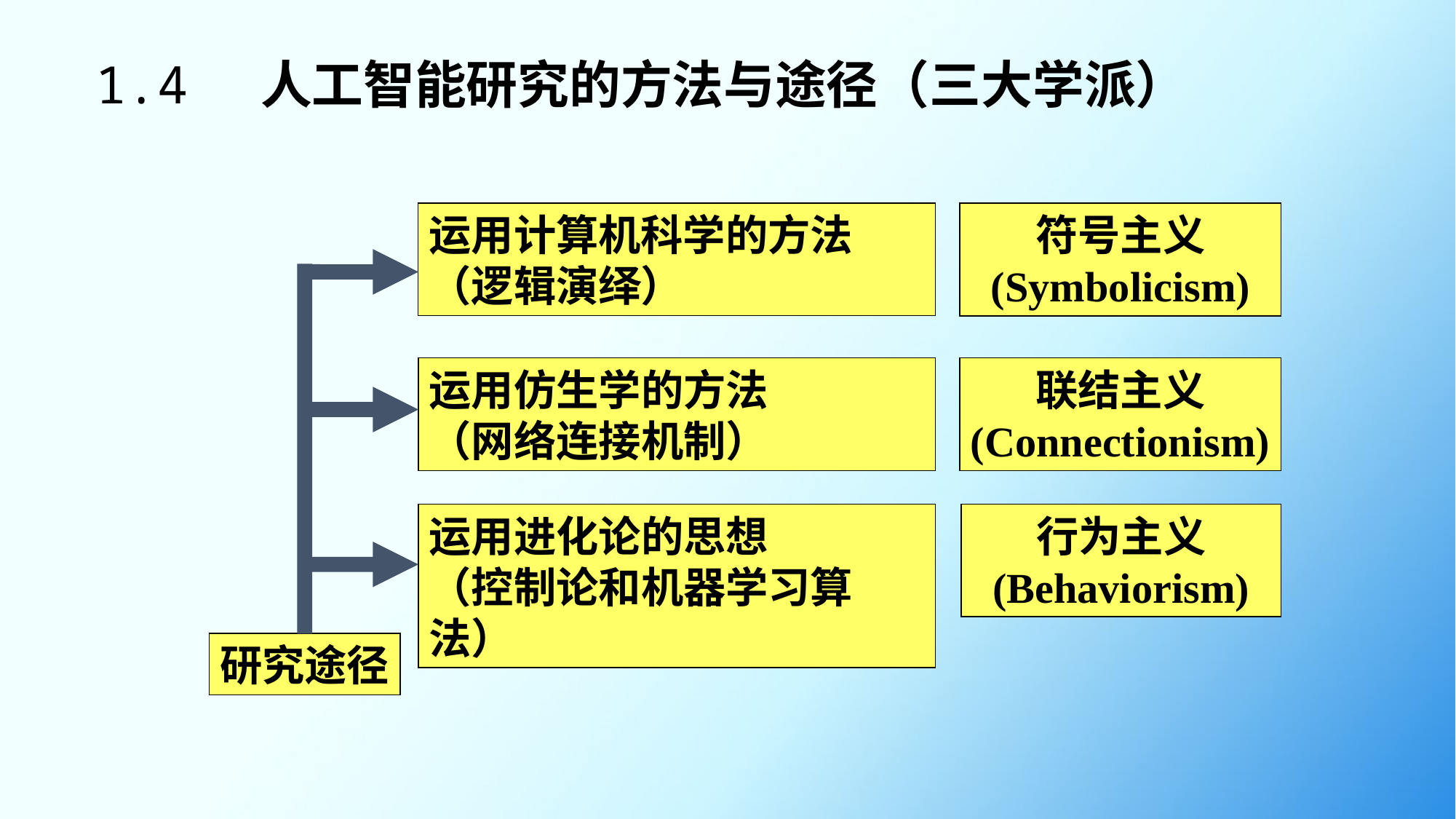

# 1.4  人工智能研究的方法与途径（三大学派）
运用计算机科学的方法（逻辑演绎）
符号主义
(Symbolicism)

运用仿生学的方法
（网络连接机制）
联结主义
(Connectionism)

运用进化论的思想
（控制论和机器学习算法）
行为主义
(Behaviorism)

研究途径